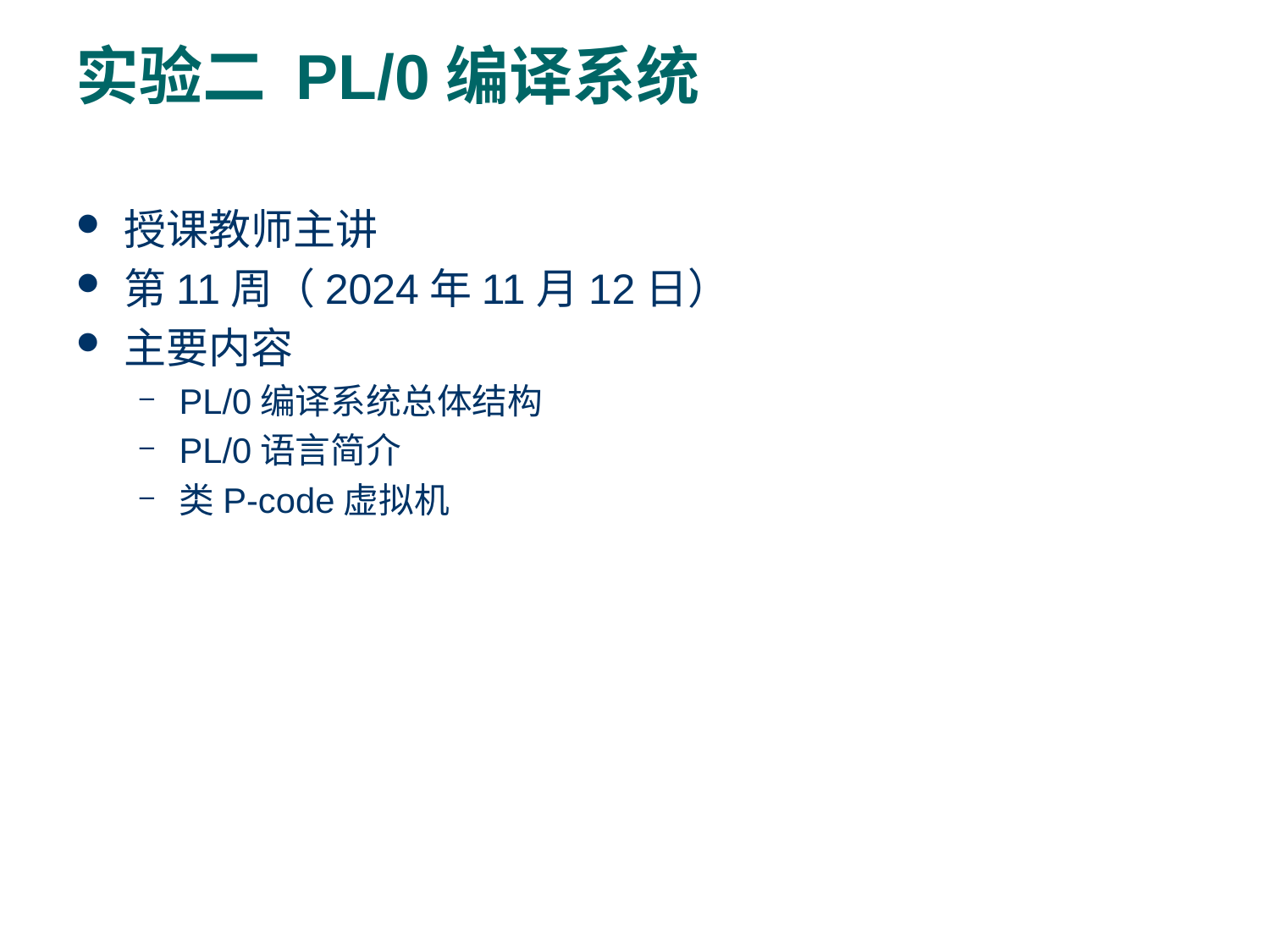

# 实验二 PL/0编译系统
授课教师主讲
第11周（2024年11月12日）
主要内容
PL/0编译系统总体结构
PL/0语言简介
类P-code虚拟机